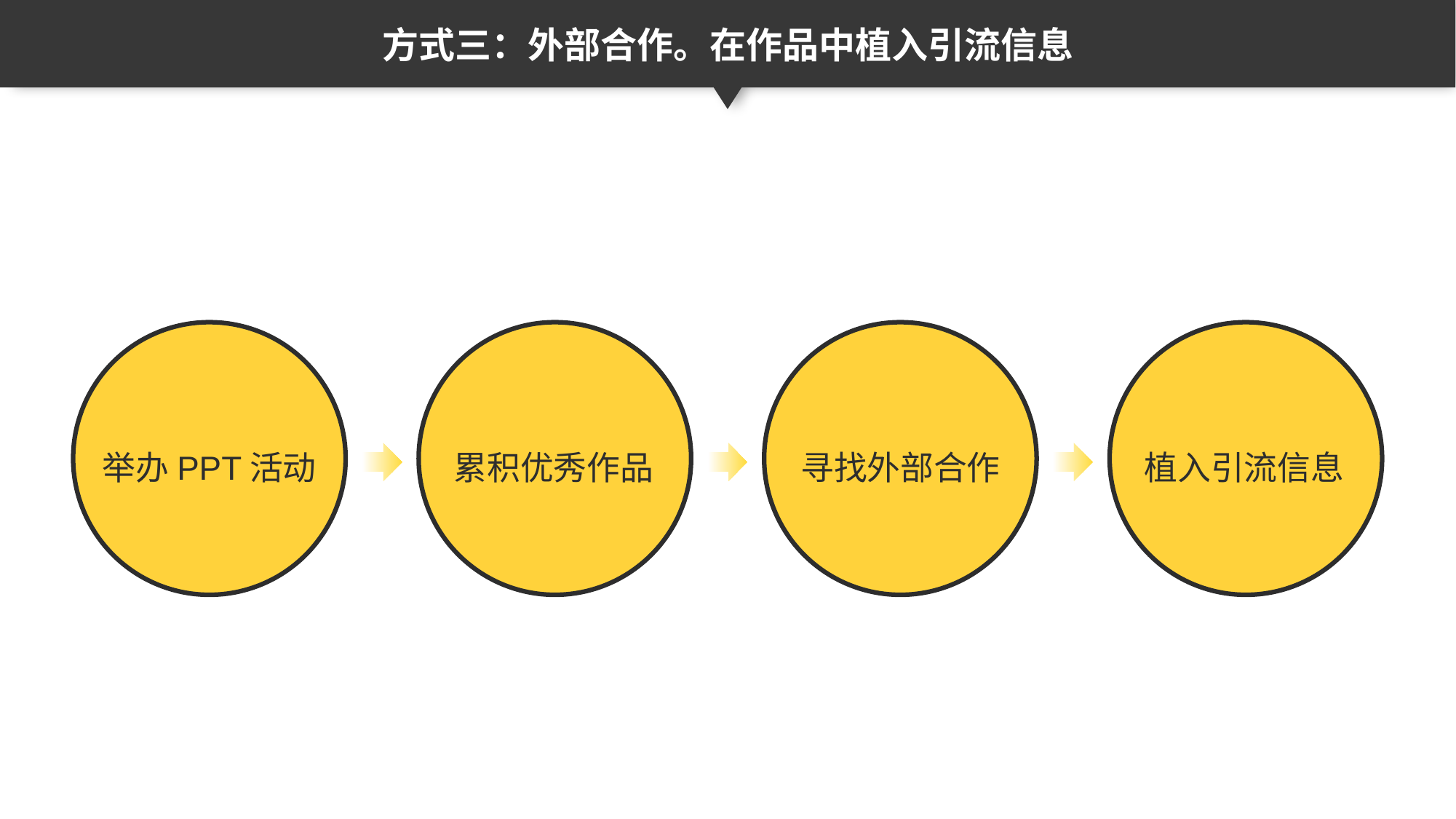

方式三：外部合作。在作品中植入引流信息

举办PPT活动
累积优秀作品
寻找外部合作
植入引流信息